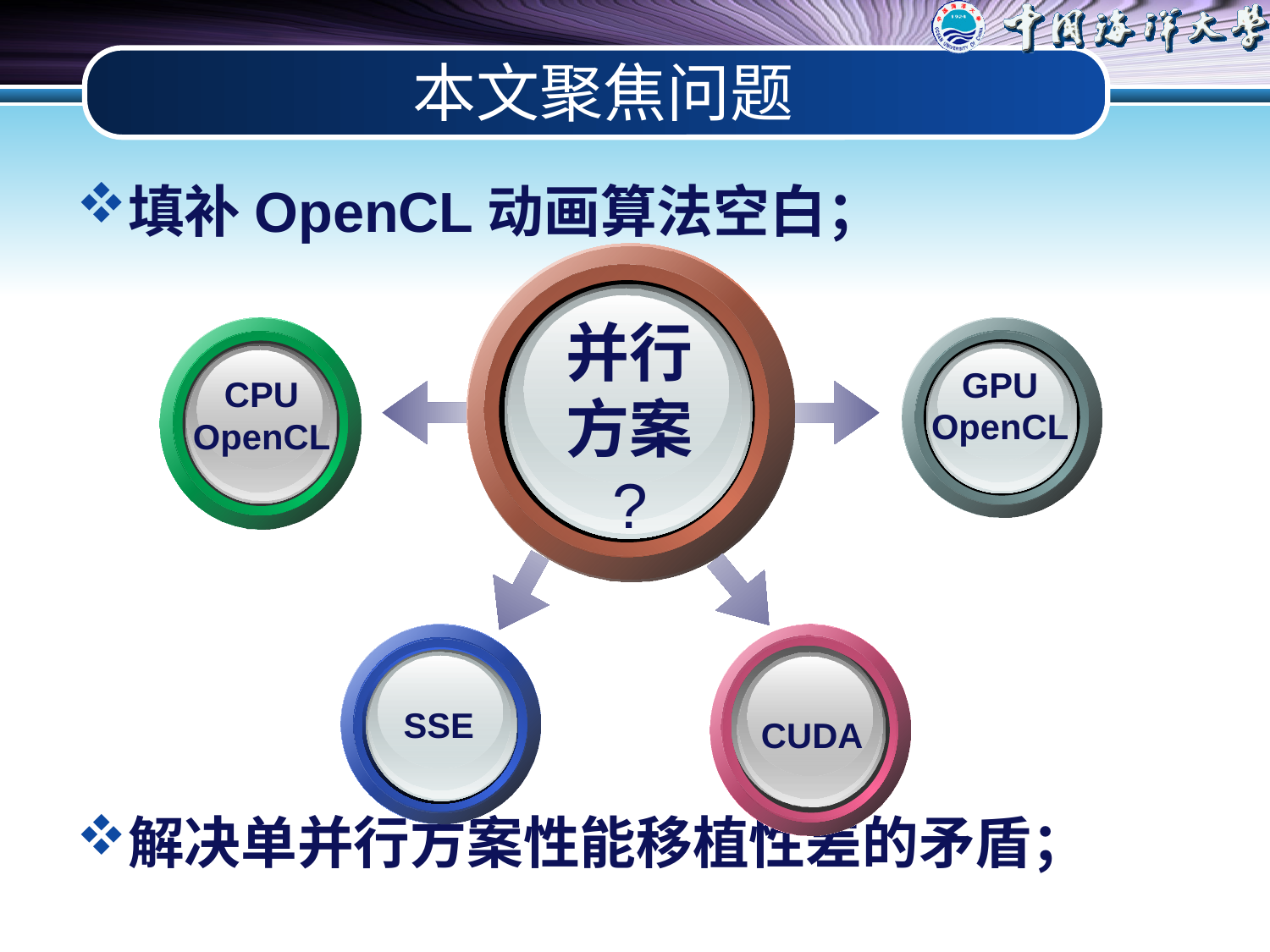

# 本文聚焦问题
填补OpenCL动画算法空白；

解决单并行方案性能移植性差的矛盾；

并行
方案
?

GPU
OpenCL
CPU
OpenCL

SSE

CUDA